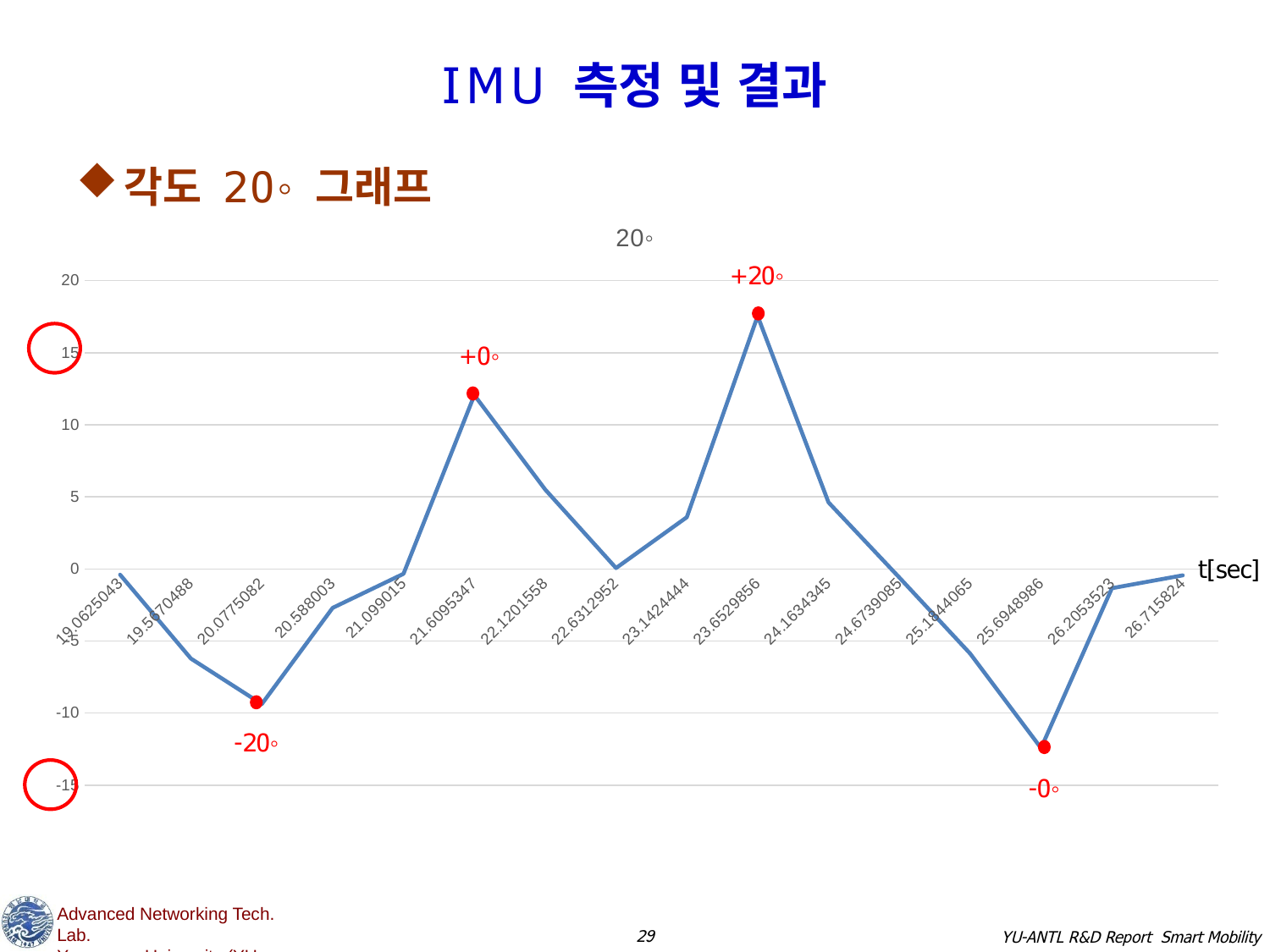

# IMU 측정 및 결과
각도 20◦ 그래프

### Chart: 20◦

| Category |  |
|---|---|
| 19.0625043 | -0.396946564885496 |
| 19.5670488 | -6.22137404580152 |
| 20.0775082 | -9.37404580152671 |
| 20.588003 | -2.70229007633587 |
| 21.099015 | -0.335877862595419 |
| 21.6095347 | 12.06106870229 |
| 22.1201558 | 5.51145038167938 |
| 22.6312952 | 0.0610687022900763 |
| 23.1424444 | 3.58778625954198 |
| 23.6529856 | 17.5496183206106 |
| 24.1634345 | 4.61832061068702 |
| 24.6739085 | -0.595419847328244 |
| 25.1844065 | -5.87786259541984 |
| 25.6948986 | -12.4274809160305 |
| 26.2053523 | -1.33587786259541 |
| 26.715824 | -0.442748091603053 |
+20◦

+0◦

t[sec]

-20◦

-0◦